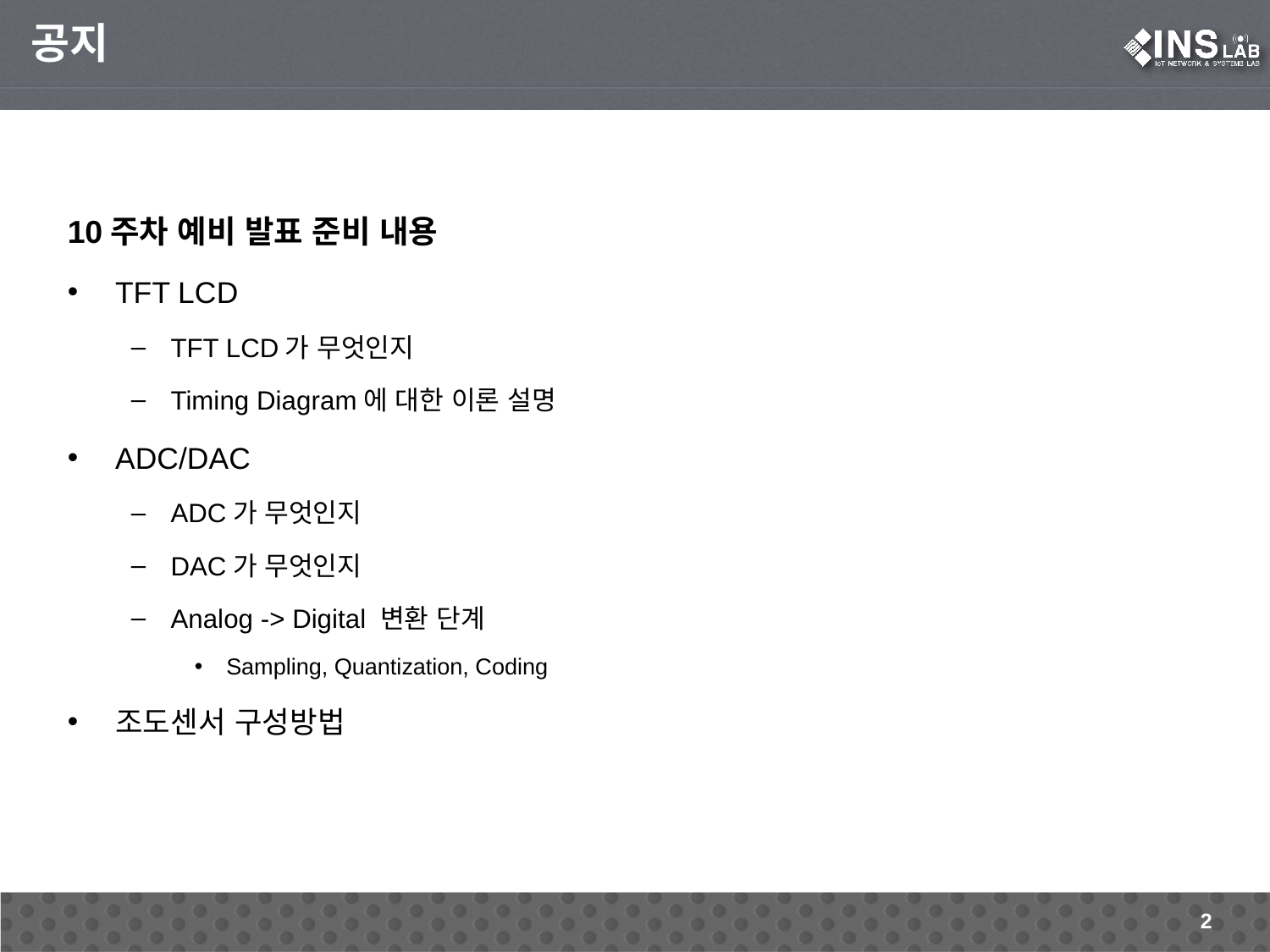

공지
10주차 예비 발표 준비 내용
TFT LCD
TFT LCD가 무엇인지
Timing Diagram에 대한 이론 설명
ADC/DAC
ADC가 무엇인지
DAC가 무엇인지
Analog -> Digital 변환 단계
Sampling, Quantization, Coding
조도센서 구성방법

2